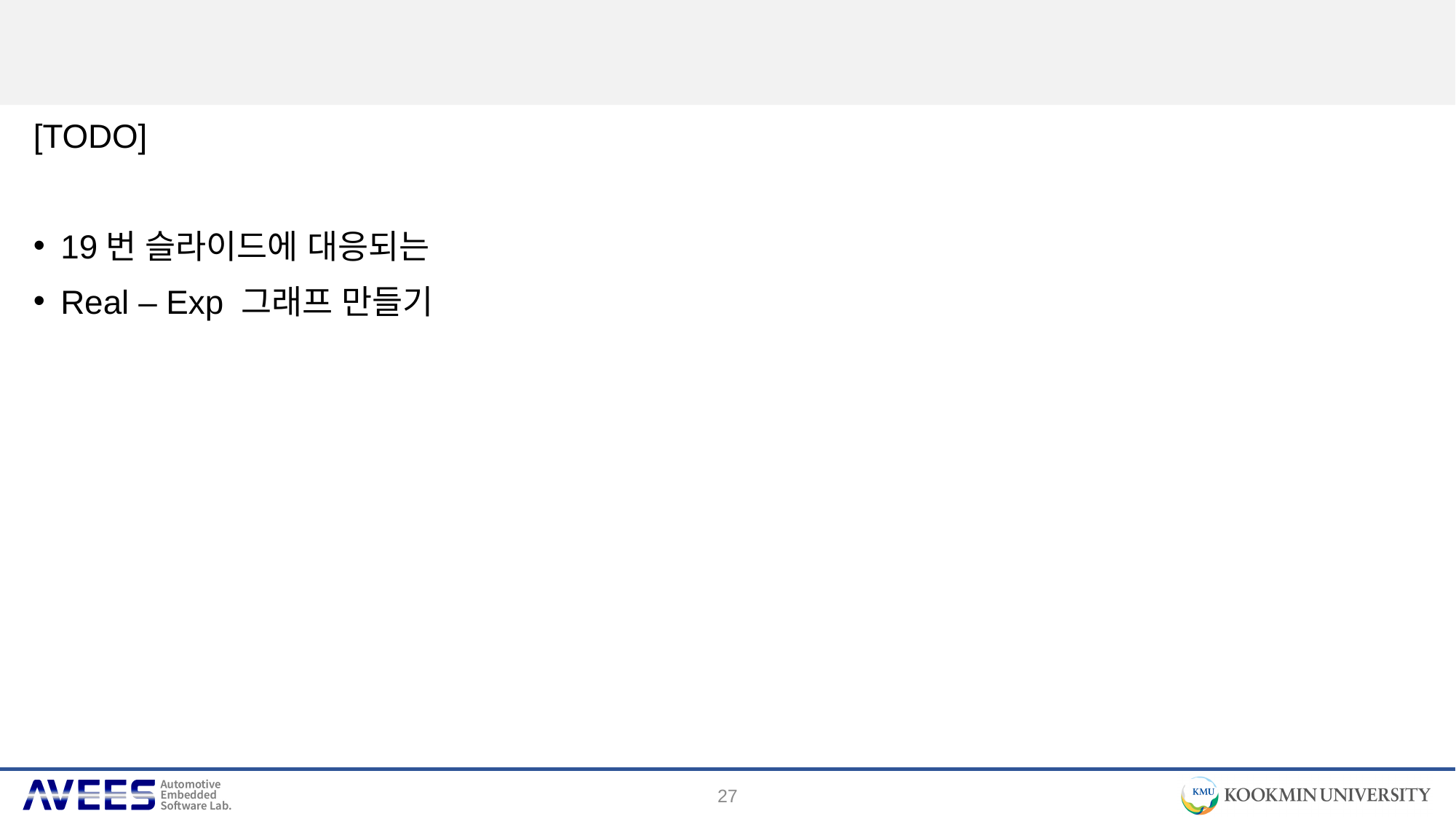

#
[TODO]

19번 슬라이드에 대응되는
Real – Exp 그래프 만들기
27